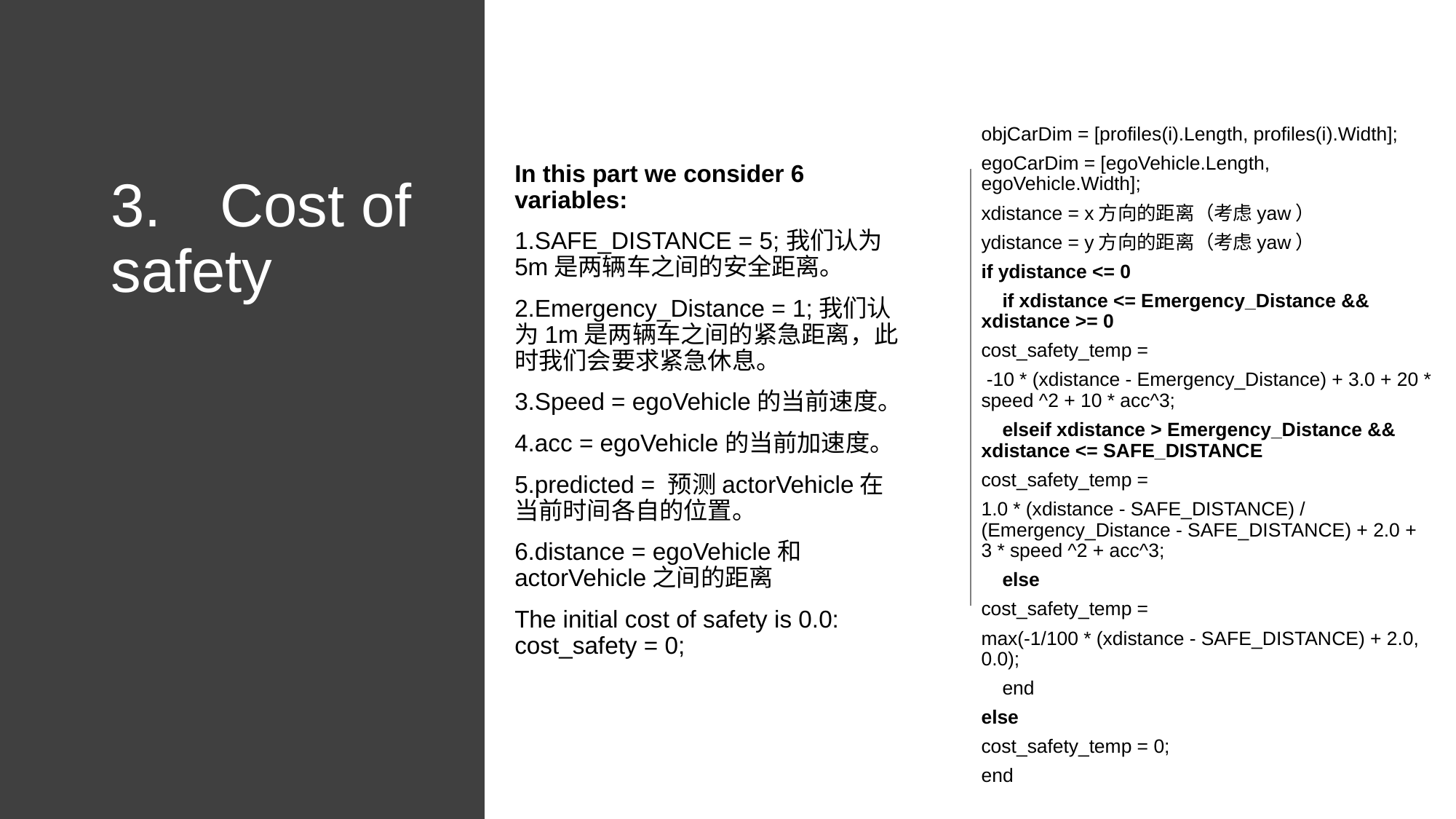

objCarDim = [profiles(i).Length, profiles(i).Width];
egoCarDim = [egoVehicle.Length, egoVehicle.Width];
xdistance = x方向的距离（考虑yaw）
ydistance = y方向的距离（考虑yaw）
if ydistance <= 0
    if xdistance <= Emergency_Distance && xdistance >= 0
cost_safety_temp =
 -10 * (xdistance - Emergency_Distance) + 3.0 + 20 * speed ^2 + 10 * acc^3;
    elseif xdistance > Emergency_Distance && xdistance <= SAFE_DISTANCE
cost_safety_temp =
1.0 * (xdistance - SAFE_DISTANCE) / (Emergency_Distance - SAFE_DISTANCE) + 2.0 + 3 * speed ^2 + acc^3;
    else
cost_safety_temp =
max(-1/100 * (xdistance - SAFE_DISTANCE) + 2.0, 0.0);
    end
else
cost_safety_temp = 0;
end
In this part we consider 6 variables:
1.SAFE_DISTANCE = 5;我们认为5m是两辆车之间的安全距离。
2.Emergency_Distance = 1;我们认为1m是两辆车之间的紧急距离，此时我们会要求紧急休息。
3.Speed = egoVehicle的当前速度。
4.acc = egoVehicle的当前加速度。
5.predicted = 预测actorVehicle在当前时间各自的位置。
6.distance = egoVehicle和actorVehicle之间的距离
The initial cost of safety is 0.0: cost_safety = 0;

# 3.	Cost of safety